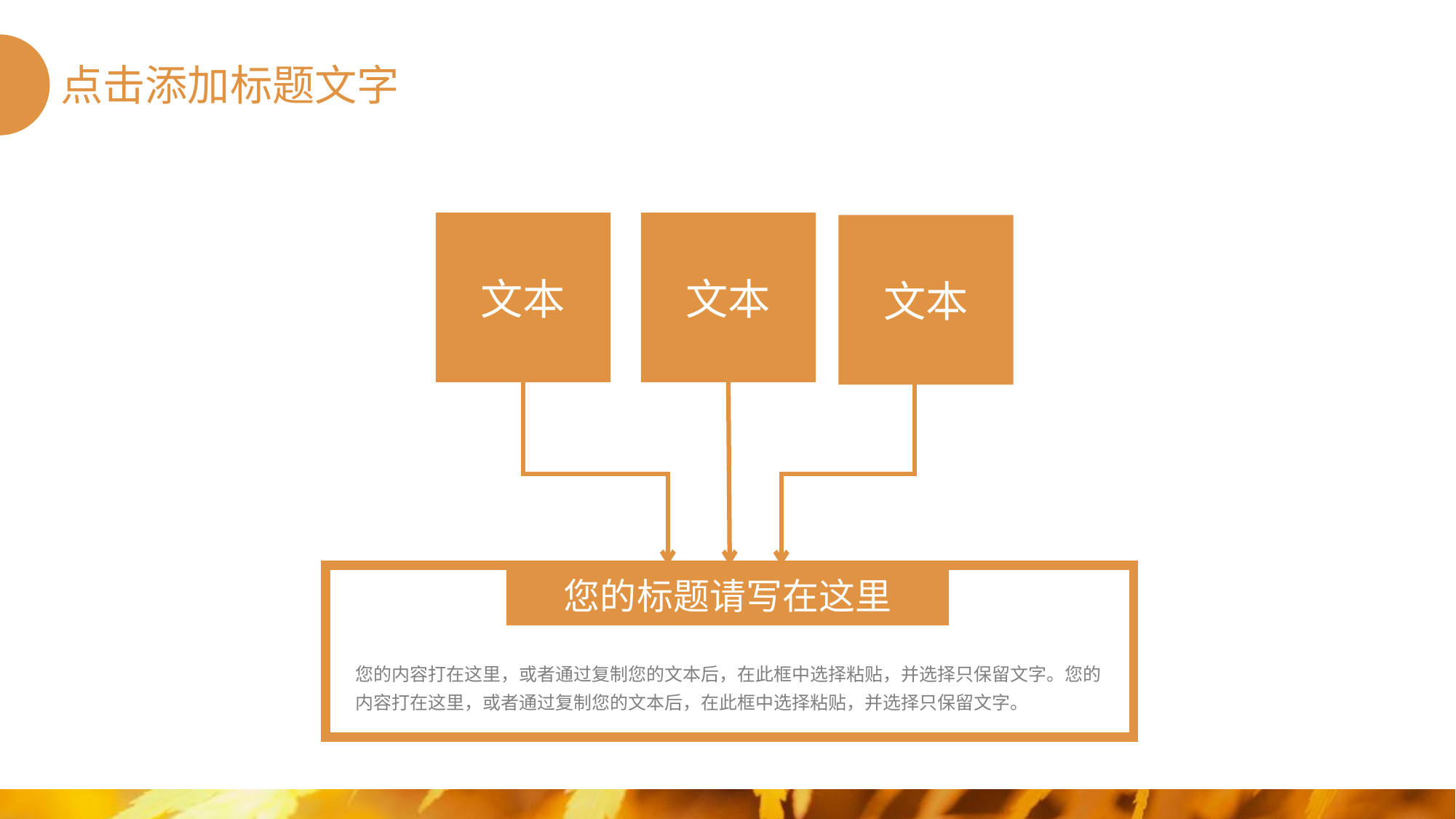

点击添加标题文字
文本
文本
文本

您的标题请写在这里
您的内容打在这里，或者通过复制您的文本后，在此框中选择粘贴，并选择只保留文字。您的内容打在这里，或者通过复制您的文本后，在此框中选择粘贴，并选择只保留文字。